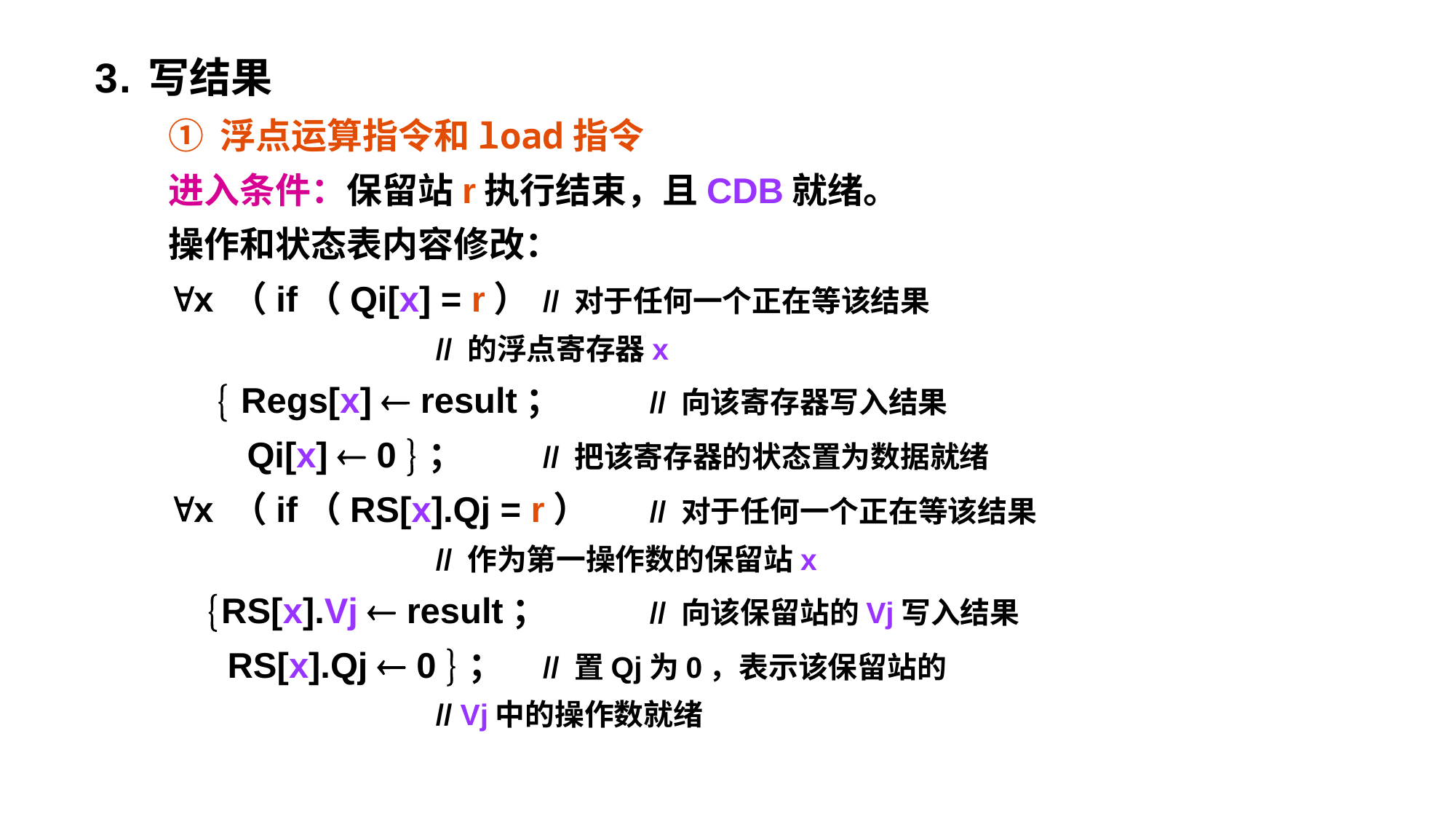

写结果
① 浮点运算指令和load指令
进入条件：保留站r执行结束，且CDB就绪。
操作和状态表内容修改：
∀x （if（Qi[x] = r）	// 对于任何一个正在等该结果
                          	// 的浮点寄存器x
     { Regs[x] ← result；	// 向该寄存器写入结果
        Qi[x] ← 0 }；     	// 把该寄存器的状态置为数据就绪
∀x （if（RS[x].Qj = r）	// 对于任何一个正在等该结果
                           	// 作为第一操作数的保留站x
    {RS[x].Vj ← result；	// 向该保留站的Vj写入结果
      RS[x].Qj ← 0 }；	// 置Qj为0，表示该保留站的
                           	// Vj中的操作数就绪